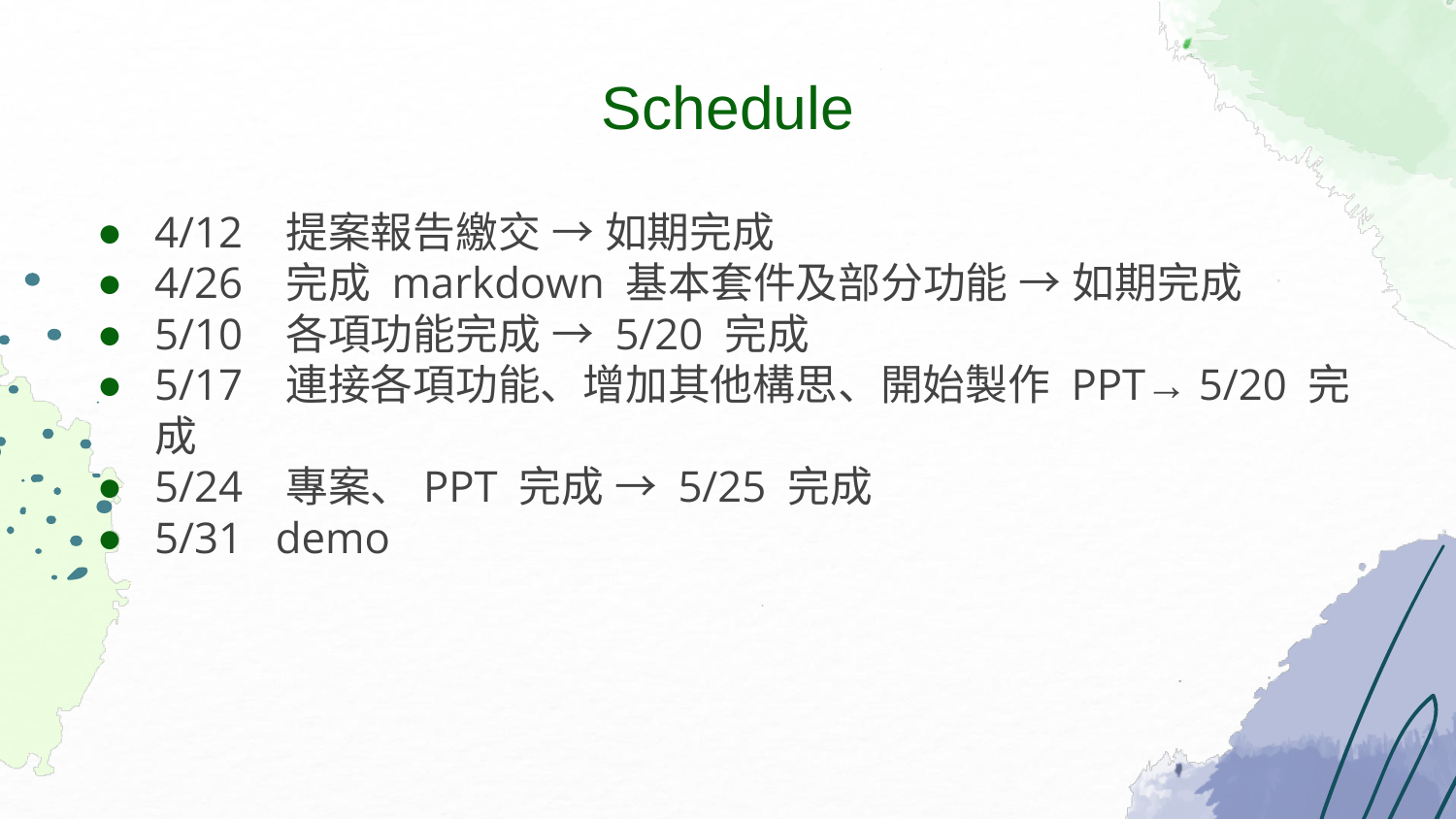

# Schedule

4/12   提案報告繳交 → 如期完成
4/26   完成 markdown 基本套件及部分功能 → 如期完成
5/10   各項功能完成 → 5/20 完成
5/17   連接各項功能、增加其他構思、開始製作 PPT→ 5/20 完成
5/24   專案、PPT 完成 → 5/25 完成
5/31   demo